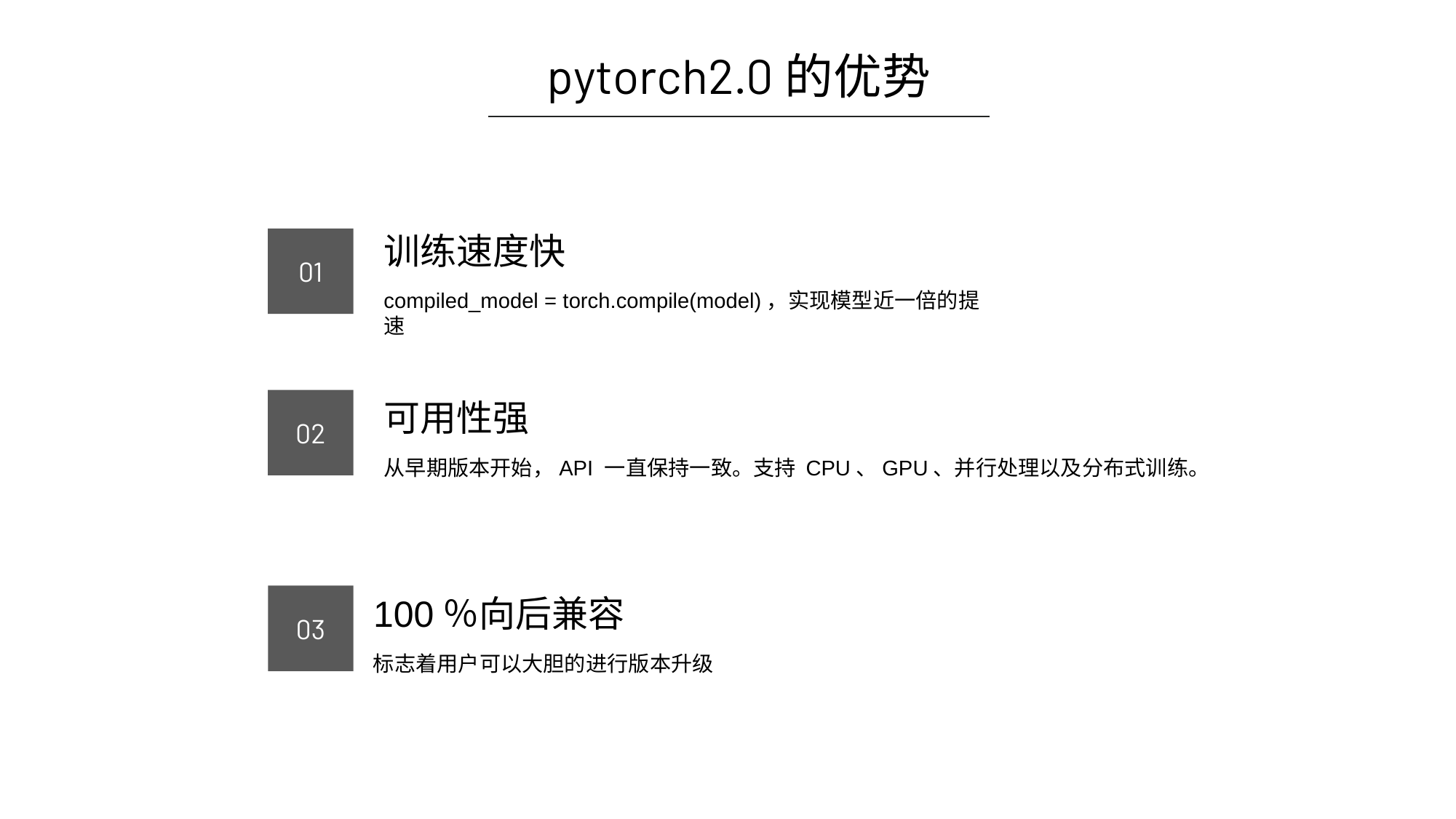

pytorch2.0的优势
训练速度快
01
compiled_model = torch.compile(model)，实现模型近一倍的提速
可用性强
02
从早期版本开始，API 一直保持一致。支持 CPU、GPU、并行处理以及分布式训练。
100％向后兼容
03
标志着用户可以大胆的进行版本升级